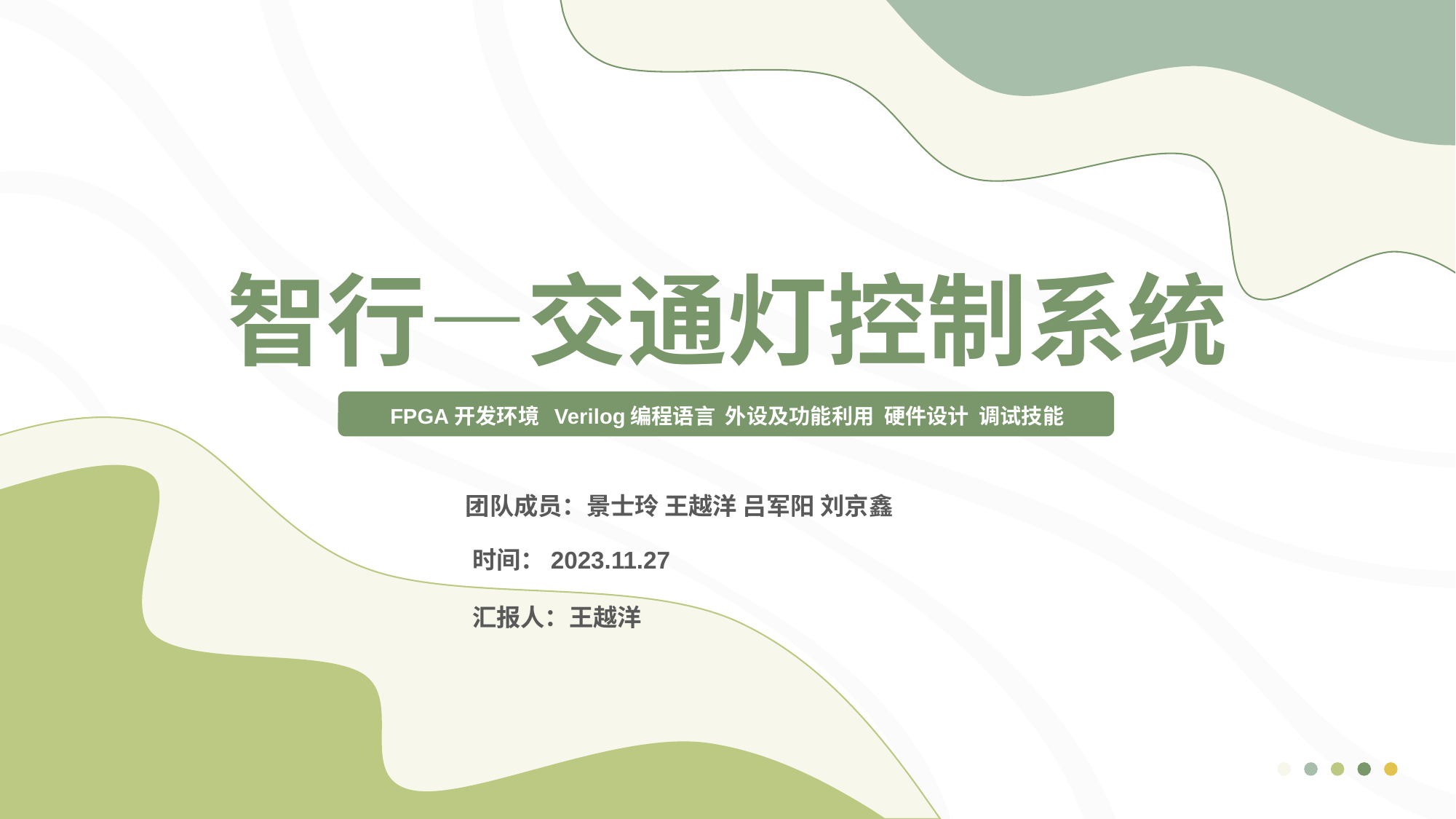

智行—交通灯控制系统

FPGA开发环境  Verilog编程语言  外设及功能利用  硬件设计  调试技能

团队成员：景士玲 王越洋 吕军阳 刘京鑫

时间：2023.11.27

汇报人：王越洋